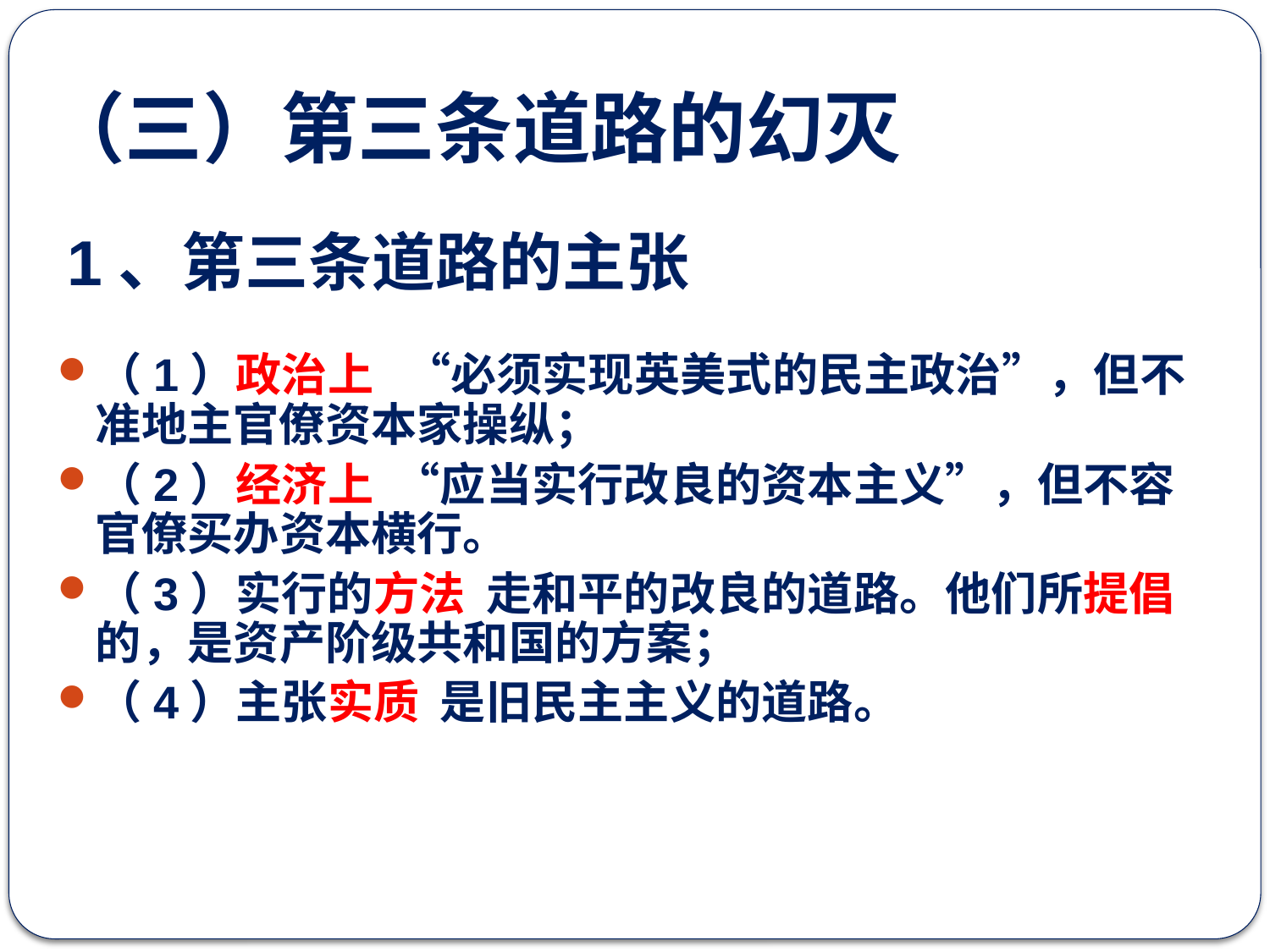

# （三）第三条道路的幻灭
1、第三条道路的主张
（1）政治上   “必须实现英美式的民主政治”，但不准地主官僚资本家操纵；
（2）经济上  “应当实行改良的资本主义”，但不容官僚买办资本横行。
（3）实行的方法  走和平的改良的道路。他们所提倡的，是资产阶级共和国的方案；
（4）主张实质  是旧民主主义的道路。